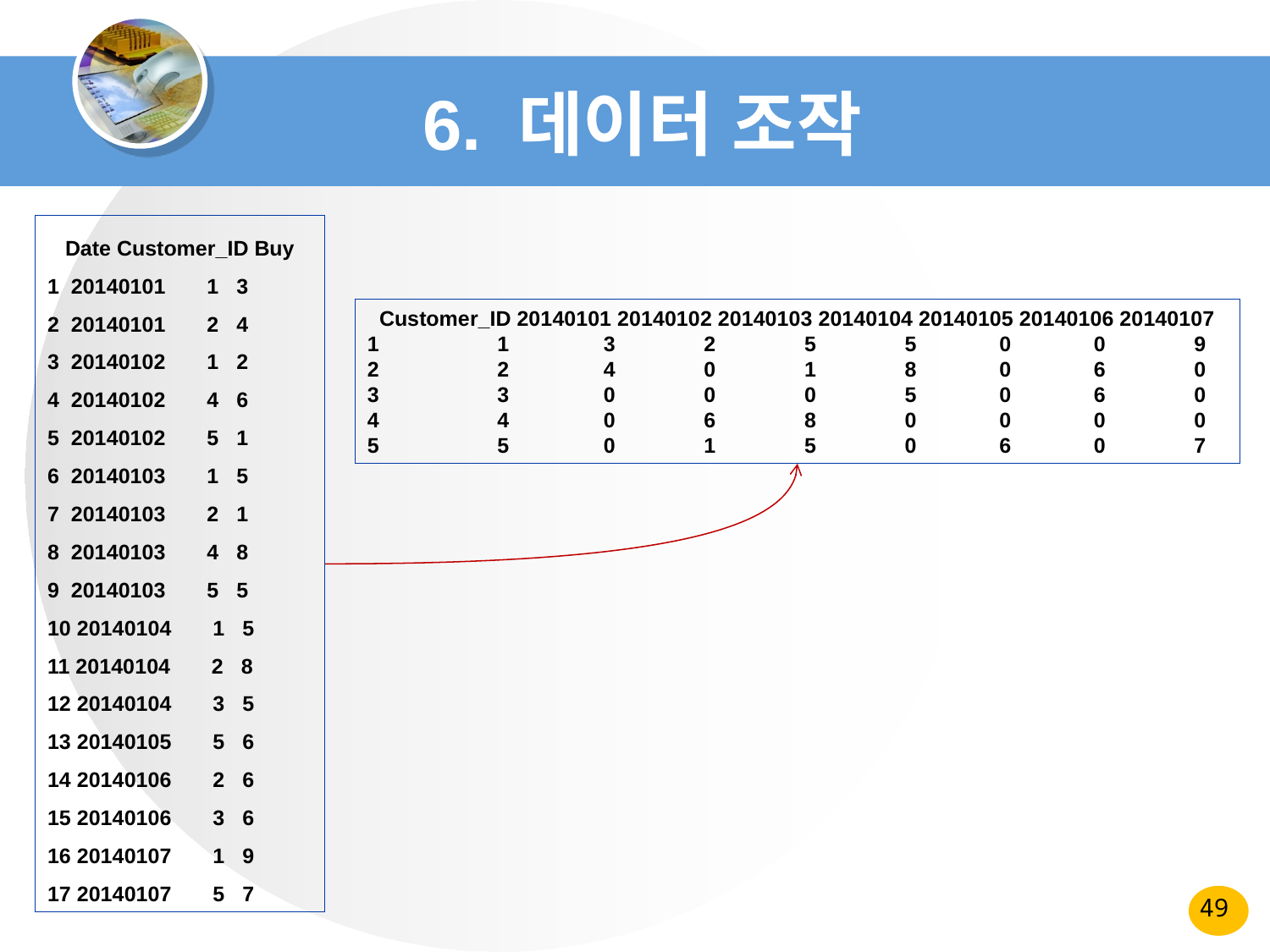

# 6. 데이터 조작
   Date Customer_ID Buy
1  20140101       1   3
2  20140101       2   4
3  20140102       1   2
4  20140102       4   6
5  20140102       5   1
6  20140103       1   5
7  20140103       2   1
8  20140103       4   8
9  20140103       5   5
10 20140104       1   5
11 20140104       2   8
12 20140104       3   5
13 20140105       5   6
14 20140106       2   6
15 20140106       3   6
16 20140107       1   9
17 20140107       5   7
  Customer_ID 20140101 20140102 20140103 20140104 20140105 20140106 20140107
1                    1                3               2               5               5              0              0               9
2                    2                4               0               1               8              0              6               0
3                    3                0               0               0               5              0              6               0
4                    4                0               6               8               0              0              0               0
5                    5                0               1               5               0              6              0               7
49